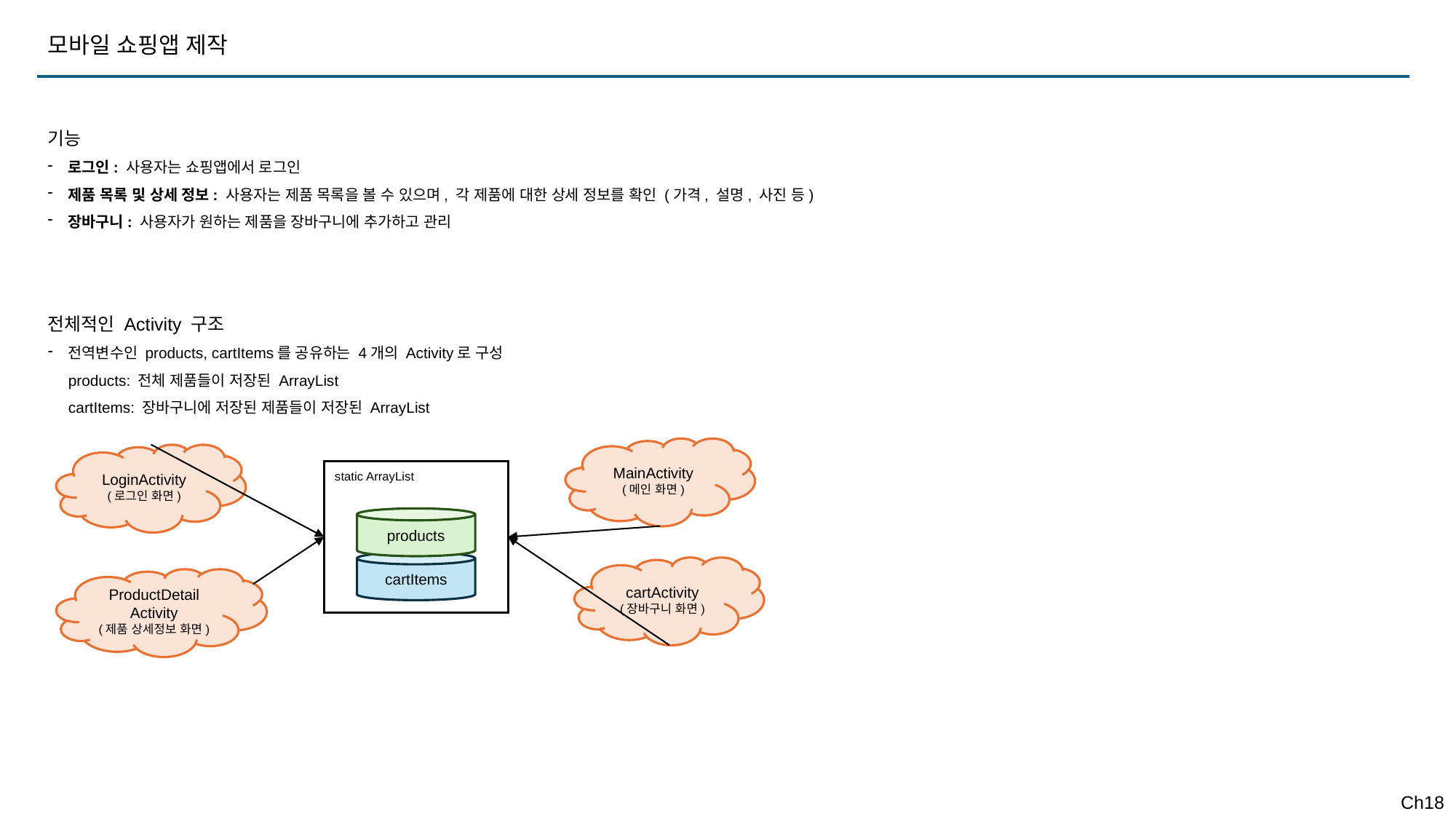

모바일 쇼핑앱 제작
기능
로그인: 사용자는 쇼핑앱에서 로그인
제품 목록 및 상세 정보: 사용자는 제품 목록을 볼 수 있으며, 각 제품에 대한 상세 정보를 확인 (가격, 설명, 사진 등)
장바구니: 사용자가 원하는 제품을 장바구니에 추가하고 관리
전체적인 Activity 구조
전역변수인 products, cartItems를 공유하는 4개의 Activity로 구성
products: 전체 제품들이 저장된 ArrayList
cartItems: 장바구니에 저장된 제품들이 저장된 ArrayList
MainActivity
(메인 화면)
LoginActivity
(로그인 화면)
static ArrayList

products
cartItems
cartActivity
(장바구니 화면)
ProductDetail
Activity
(제품 상세정보 화면)
Ch18